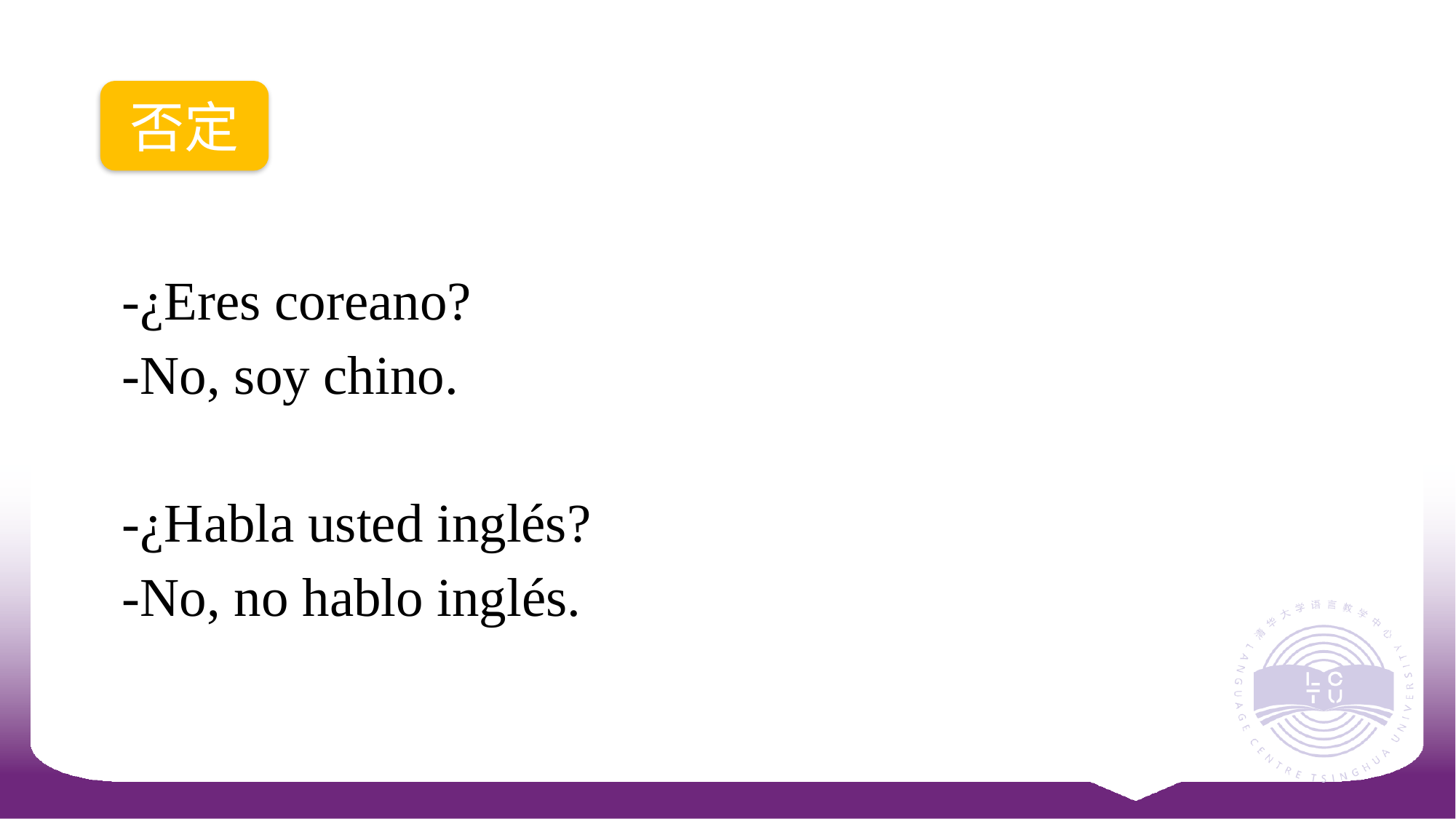

否定

-¿Eres coreano?
-No, soy chino.

-¿Habla usted inglés?
-No, no hablo inglés.